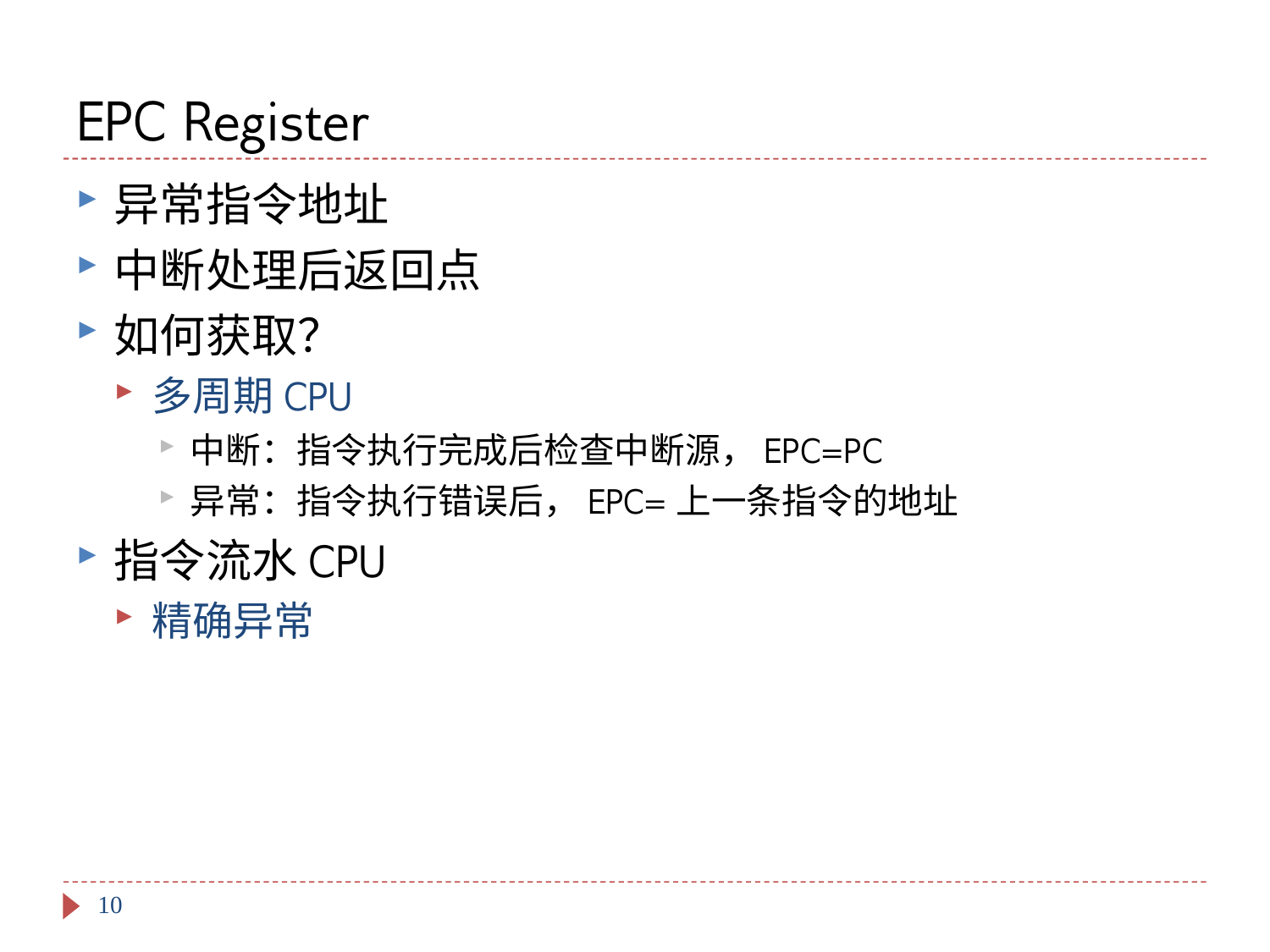

# EPC Register
异常指令地址
中断处理后返回点
如何获取？
多周期CPU
中断：指令执行完成后检查中断源，EPC=PC
异常：指令执行错误后，EPC=上一条指令的地址
指令流水CPU
精确异常

10